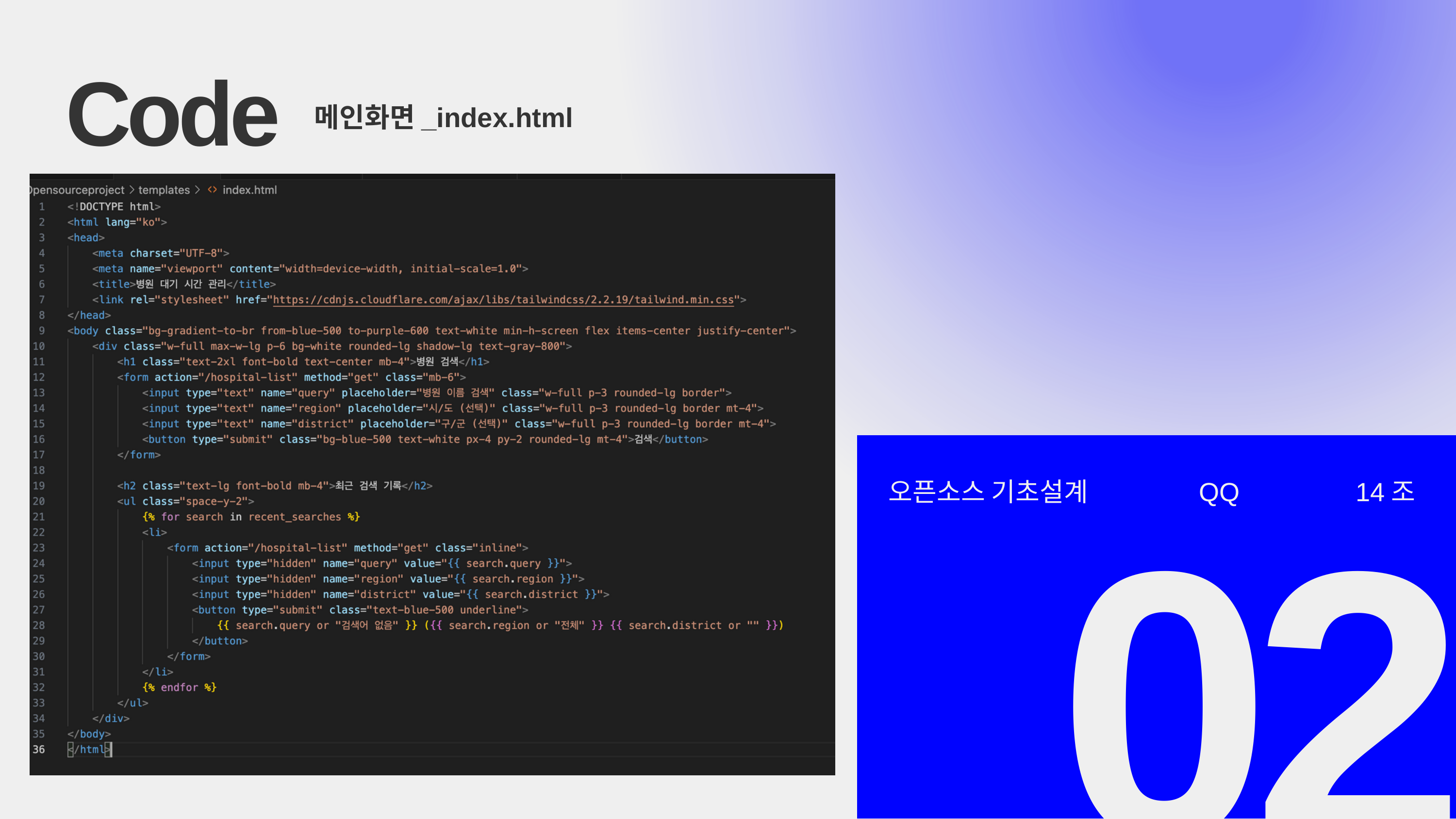

Code
메인화면_index.html

오픈소스 기초설계
QQ
14조
02